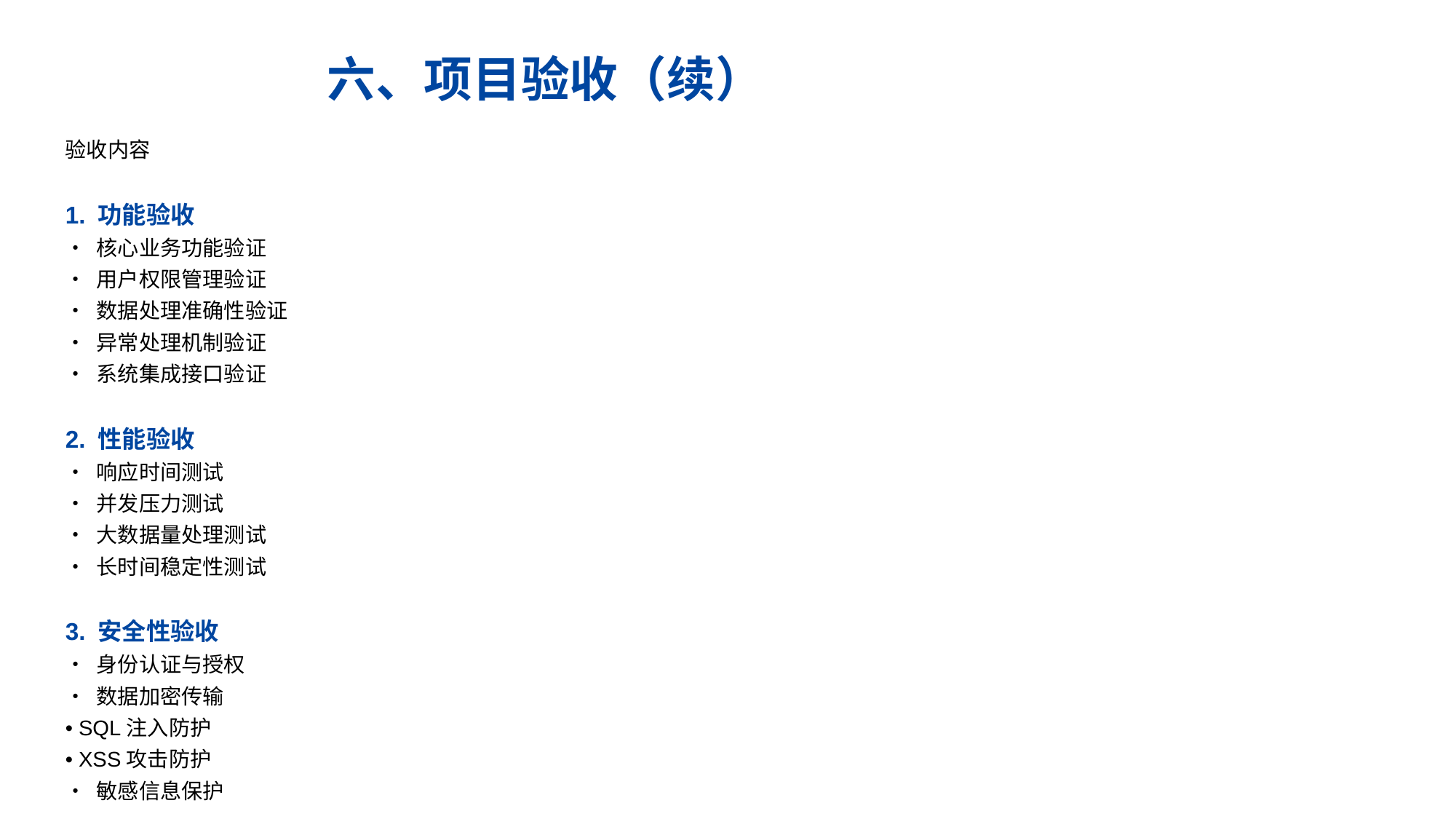

六、项目验收（续）
验收内容

1. 功能验收
• 核心业务功能验证
• 用户权限管理验证
• 数据处理准确性验证
• 异常处理机制验证
• 系统集成接口验证

2. 性能验收
• 响应时间测试
• 并发压力测试
• 大数据量处理测试
• 长时间稳定性测试

3. 安全性验收
• 身份认证与授权
• 数据加密传输
• SQL注入防护
• XSS攻击防护
• 敏感信息保护

4. 易用性验收
• 用户界面友好性
• 操作流畅度
• 帮助文档完整性